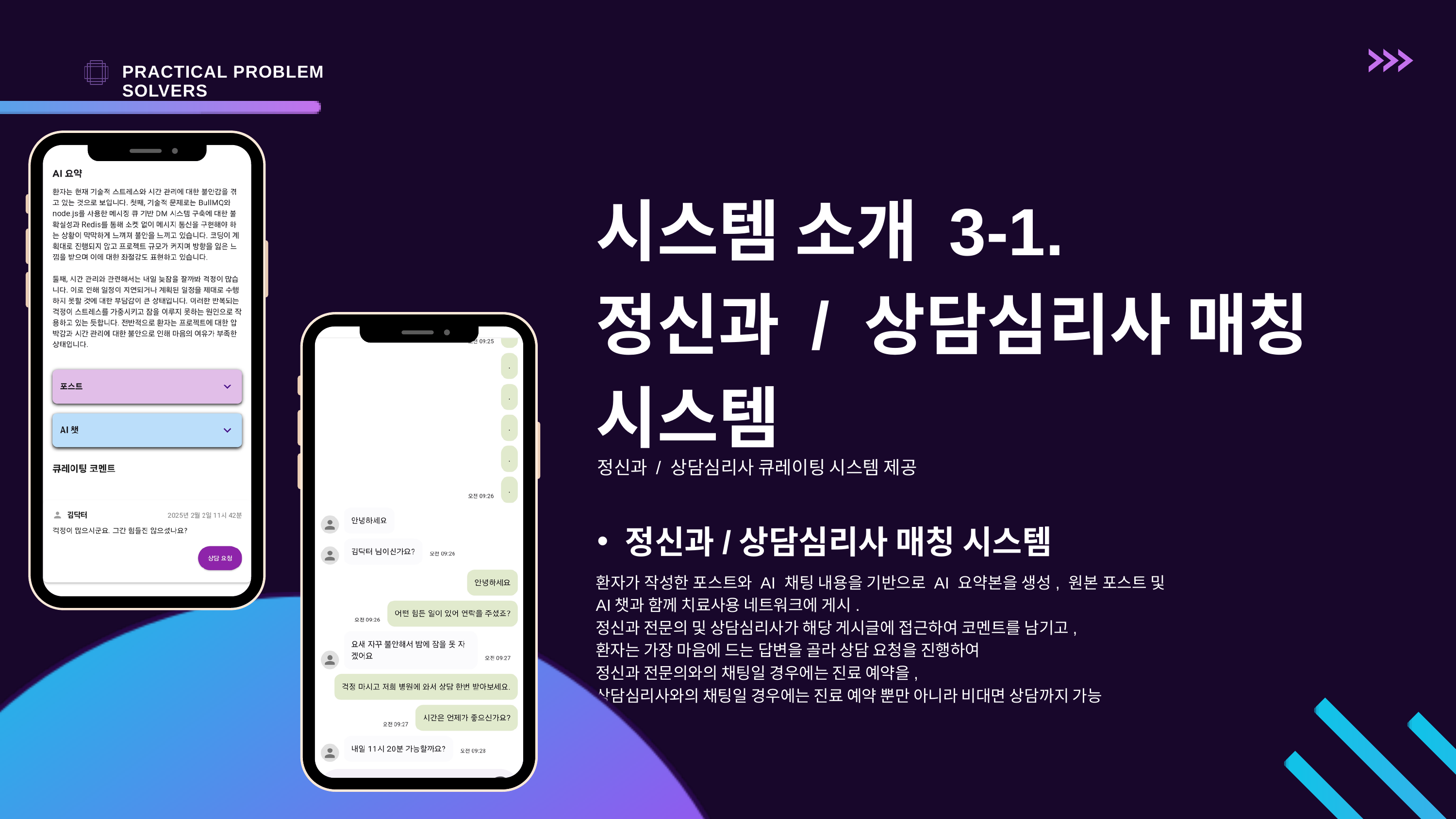

PRACTICAL PROBLEM SOLVERS

시스템 소개 3-1.
정신과 / 상담심리사 매칭 시스템

정신과 / 상담심리사 큐레이팅 시스템 제공
정신과/상담심리사 매칭 시스템
환자가 작성한 포스트와 AI 채팅 내용을 기반으로 AI 요약본을 생성, 원본 포스트 및 AI챗과 함께 치료사용 네트워크에 게시.
정신과 전문의 및 상담심리사가 해당 게시글에 접근하여 코멘트를 남기고,
환자는 가장 마음에 드는 답변을 골라 상담 요청을 진행하여
정신과 전문의와의 채팅일 경우에는 진료 예약을,
상담심리사와의 채팅일 경우에는 진료 예약 뿐만 아니라 비대면 상담까지 가능